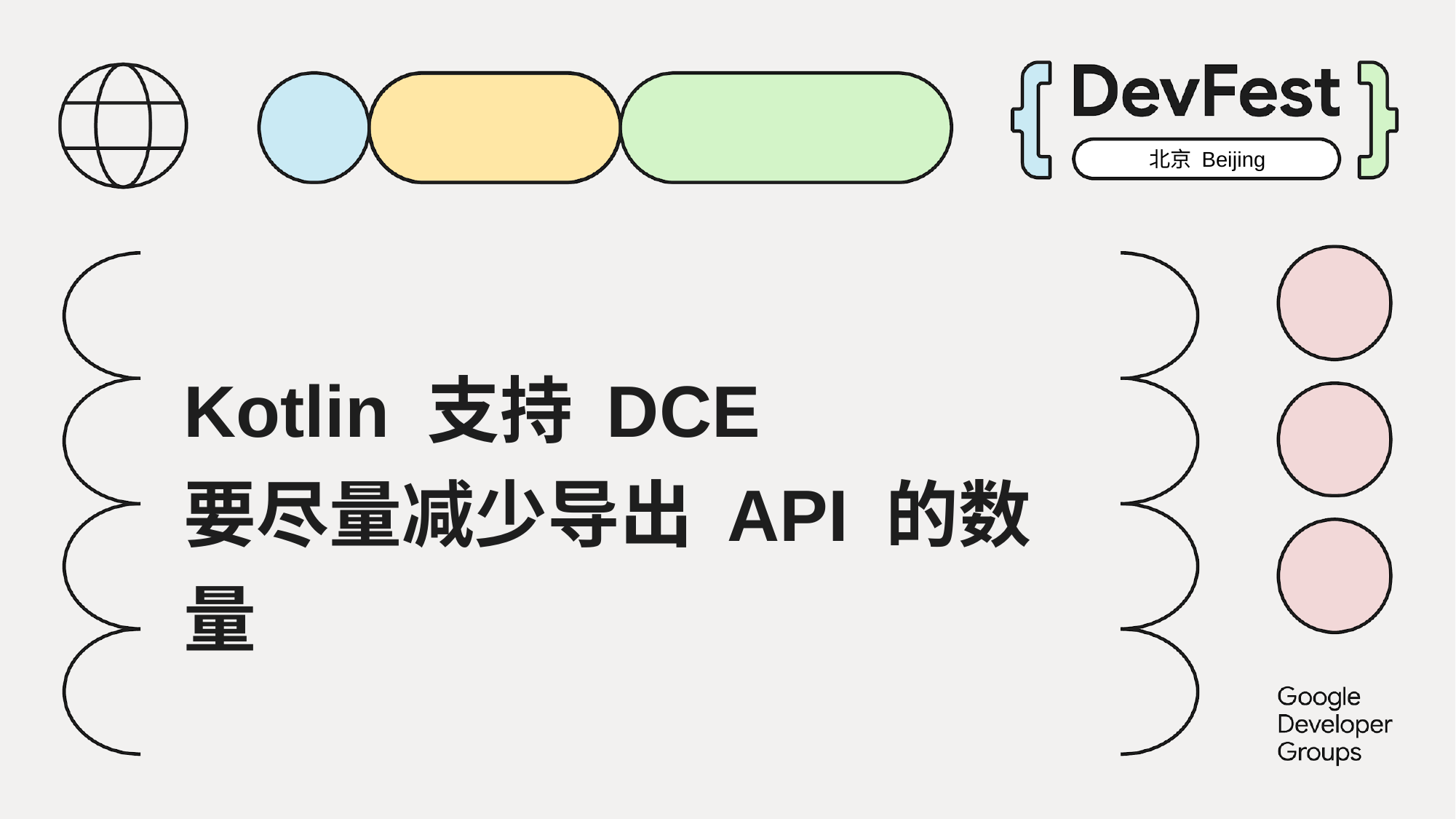

# Kotlin 支持 DCE 要尽量减少导出 API 的数量